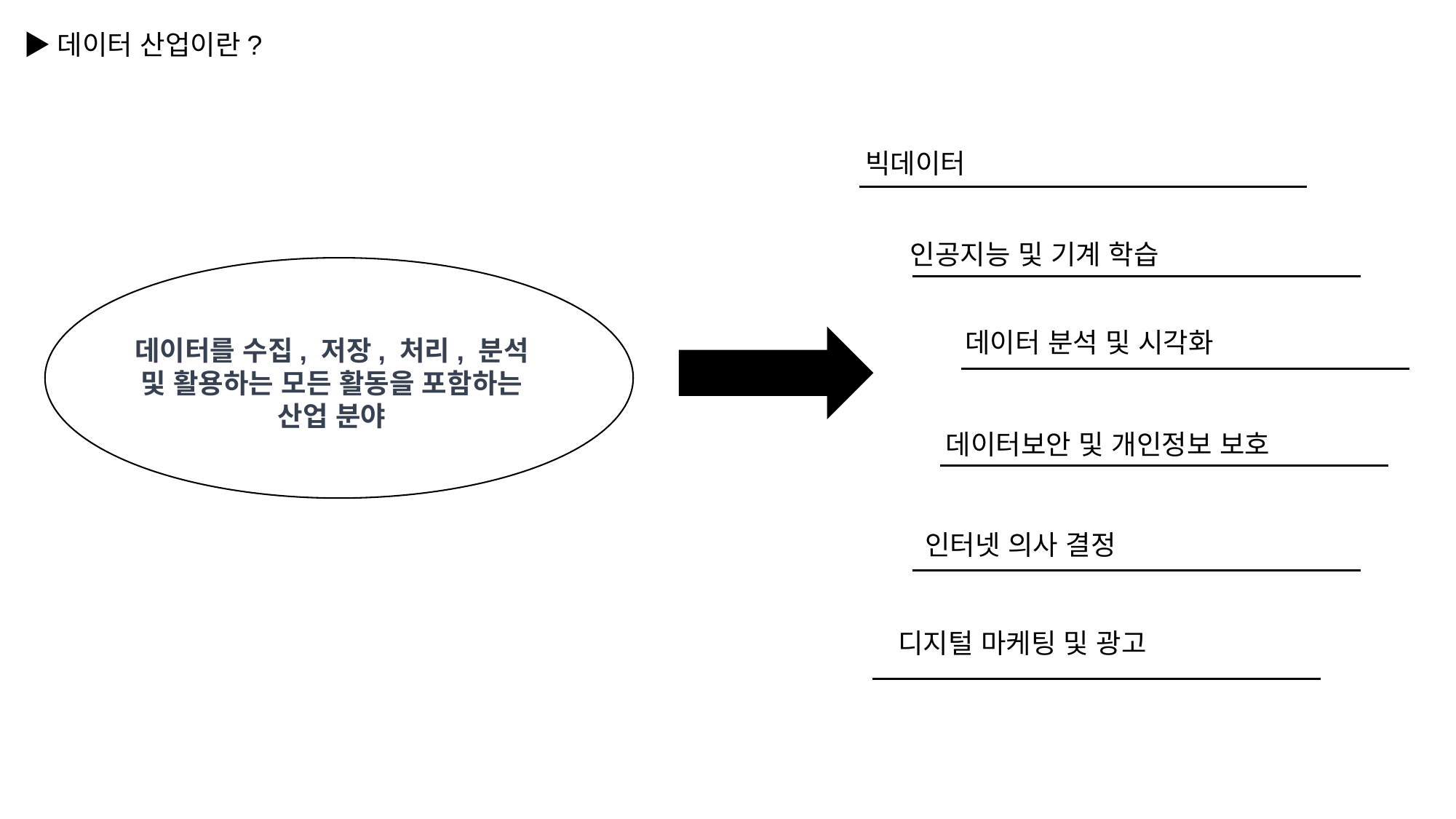

▶데이터 산업이란?
빅데이터
인공지능 및 기계 학습

데이터 분석 및 시각화
데이터를 수집, 저장, 처리, 분석 및 활용하는 모든 활동을 포함하는 산업 분야

데이터보안 및 개인정보 보호
인터넷 의사 결정
디지털 마케팅 및 광고